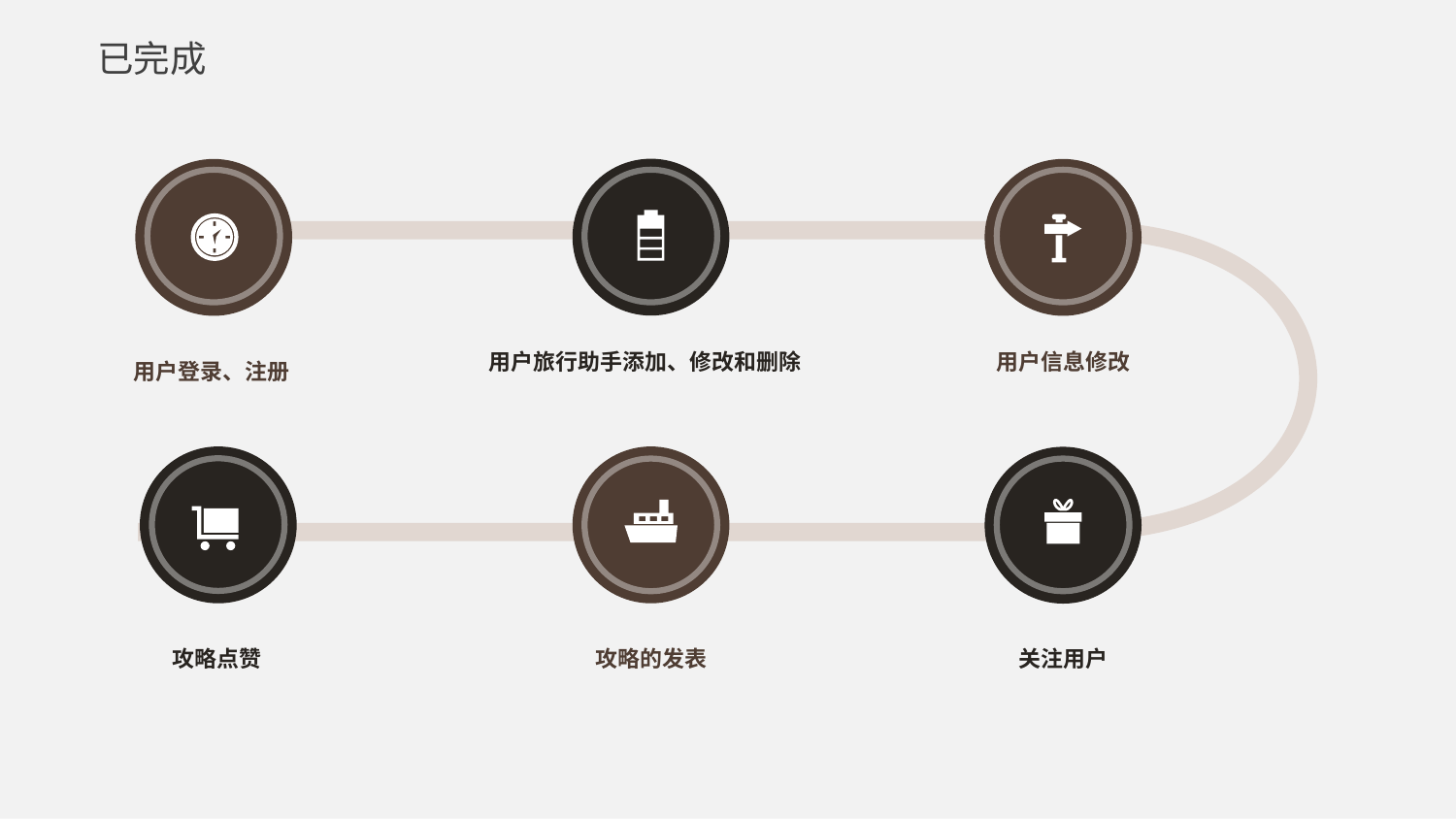

已完成

用户信息修改
用户旅行助手添加、修改和删除
用户登录、注册

关注用户
攻略点赞
攻略的发表